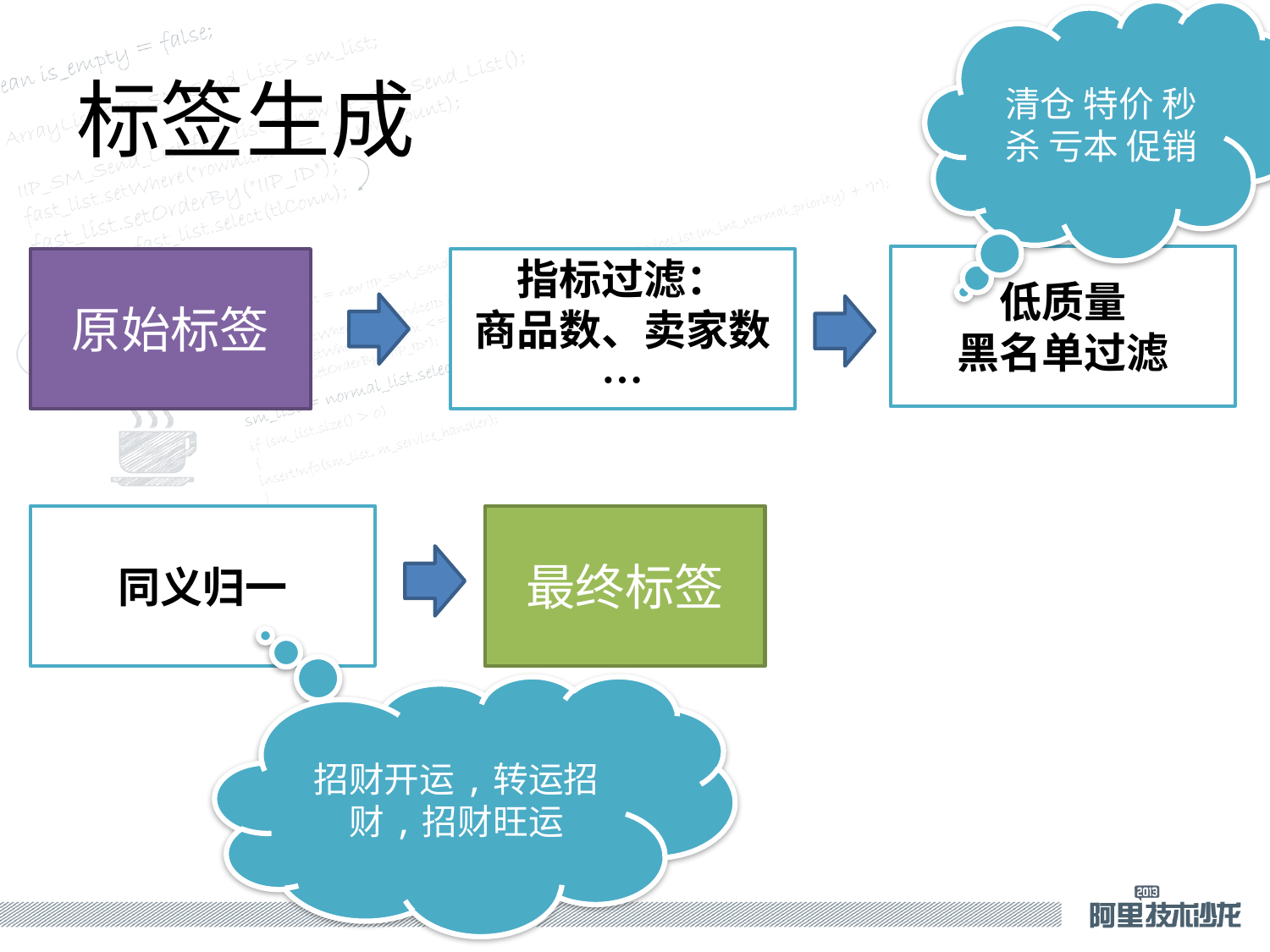

清仓 特价 秒杀 亏本 促销
# 标签生成
低质量
黑名单过滤
原始标签
指标过滤：
商品数、卖家数…

同义归一
最终标签

招财开运,转运招财,招财旺运